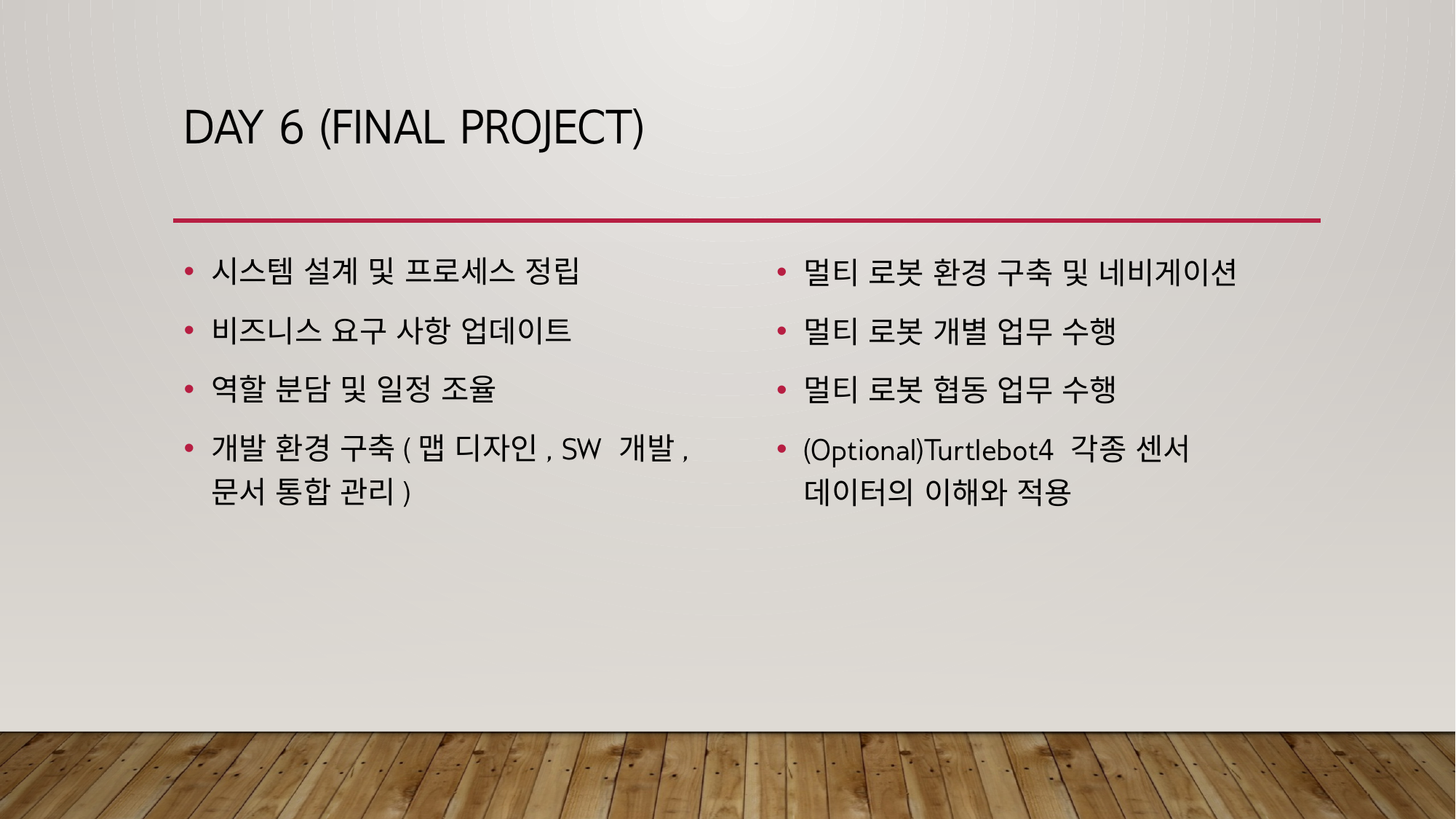

# Day 6 (final project)
시스템 설계 및 프로세스 정립
비즈니스 요구 사항 업데이트
역할 분담 및 일정 조율
개발 환경 구축(맵 디자인, SW 개발,문서 통합 관리)

멀티 로봇 환경 구축 및 네비게이션
멀티 로봇 개별 업무 수행
멀티 로봇 협동 업무 수행
(Optional)Turtlebot4 각종 센서 데이터의 이해와 적용